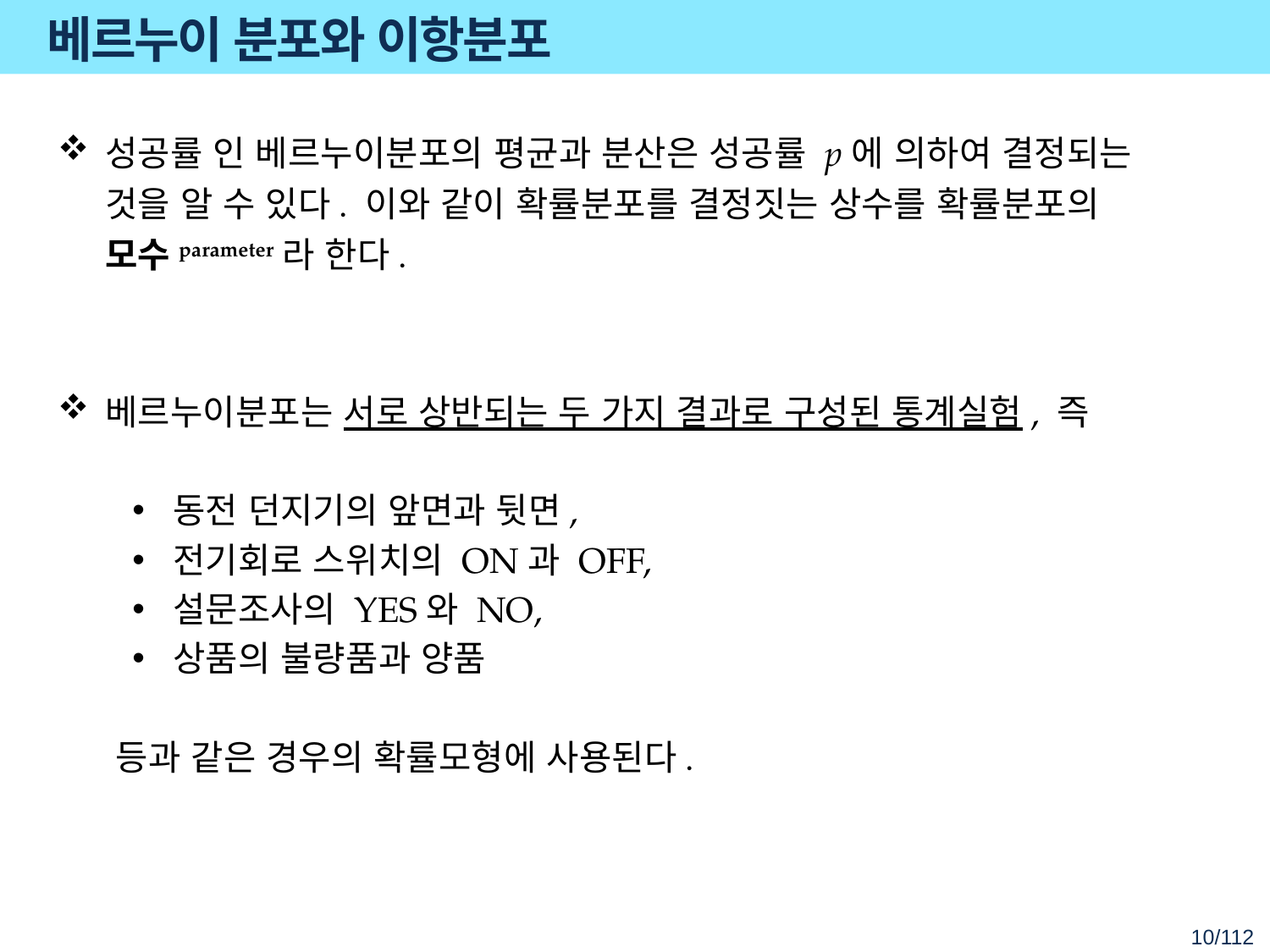

# 베르누이 분포와 이항분포
성공률 인 베르누이분포의 평균과 분산은 성공률 p에 의하여 결정되는 것을 알 수 있다. 이와 같이 확률분포를 결정짓는 상수를 확률분포의 모수parameter라 한다.
베르누이분포는 서로 상반되는 두 가지 결과로 구성된 통계실험, 즉

  동전 던지기의 앞면과 뒷면,
  전기회로 스위치의 ON과 OFF,
  설문조사의 YES와 NO,
  상품의 불량품과 양품

     등과 같은 경우의 확률모형에 사용된다.